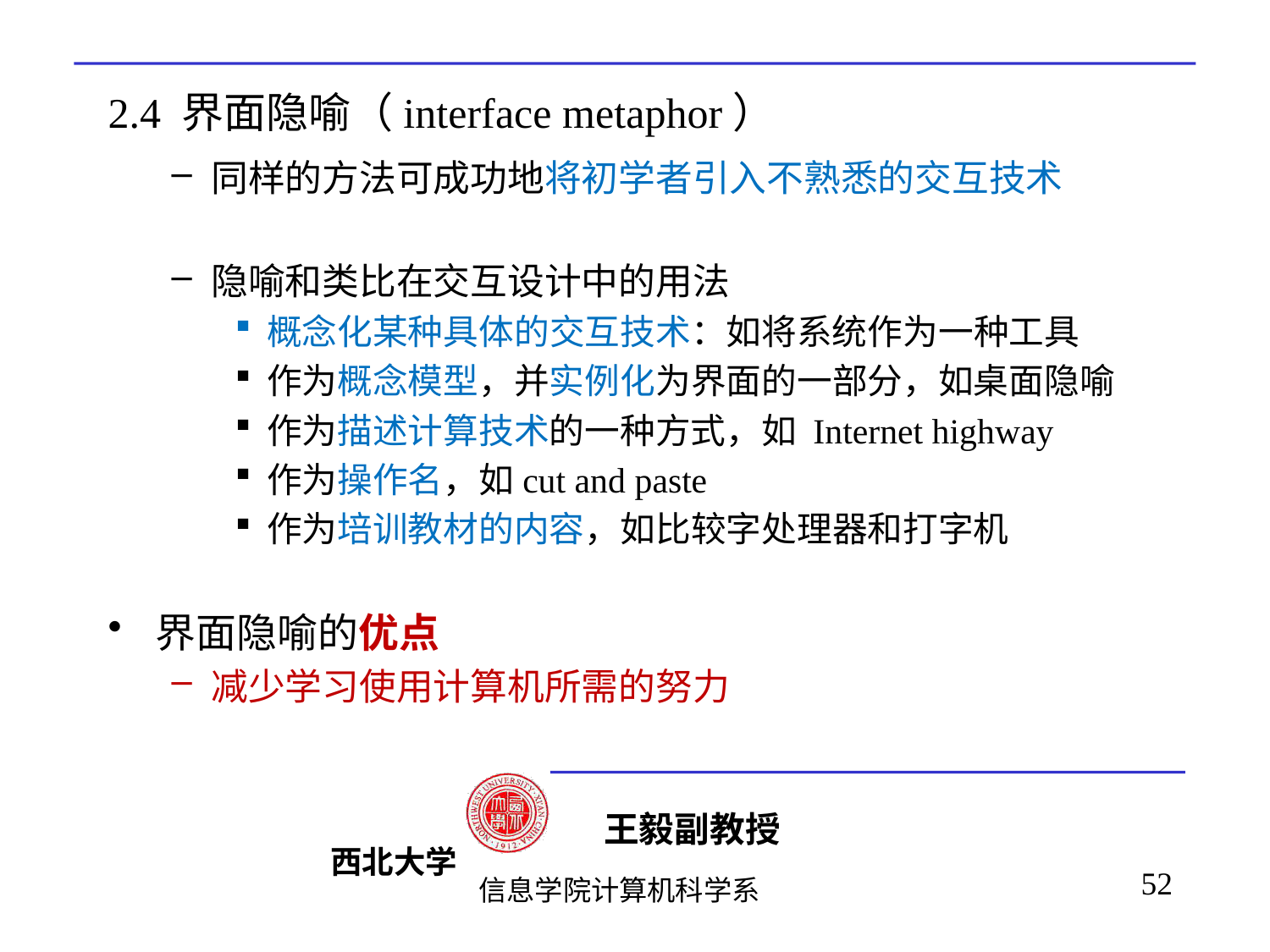

# 2.4 界面隐喻（interface metaphor）
同样的方法可成功地将初学者引入不熟悉的交互技术

隐喻和类比在交互设计中的用法
概念化某种具体的交互技术：如将系统作为一种工具
作为概念模型，并实例化为界面的一部分，如桌面隐喻
作为描述计算技术的一种方式，如 Internet highway
作为操作名，如cut and paste
作为培训教材的内容，如比较字处理器和打字机

界面隐喻的优点
减少学习使用计算机所需的努力
52